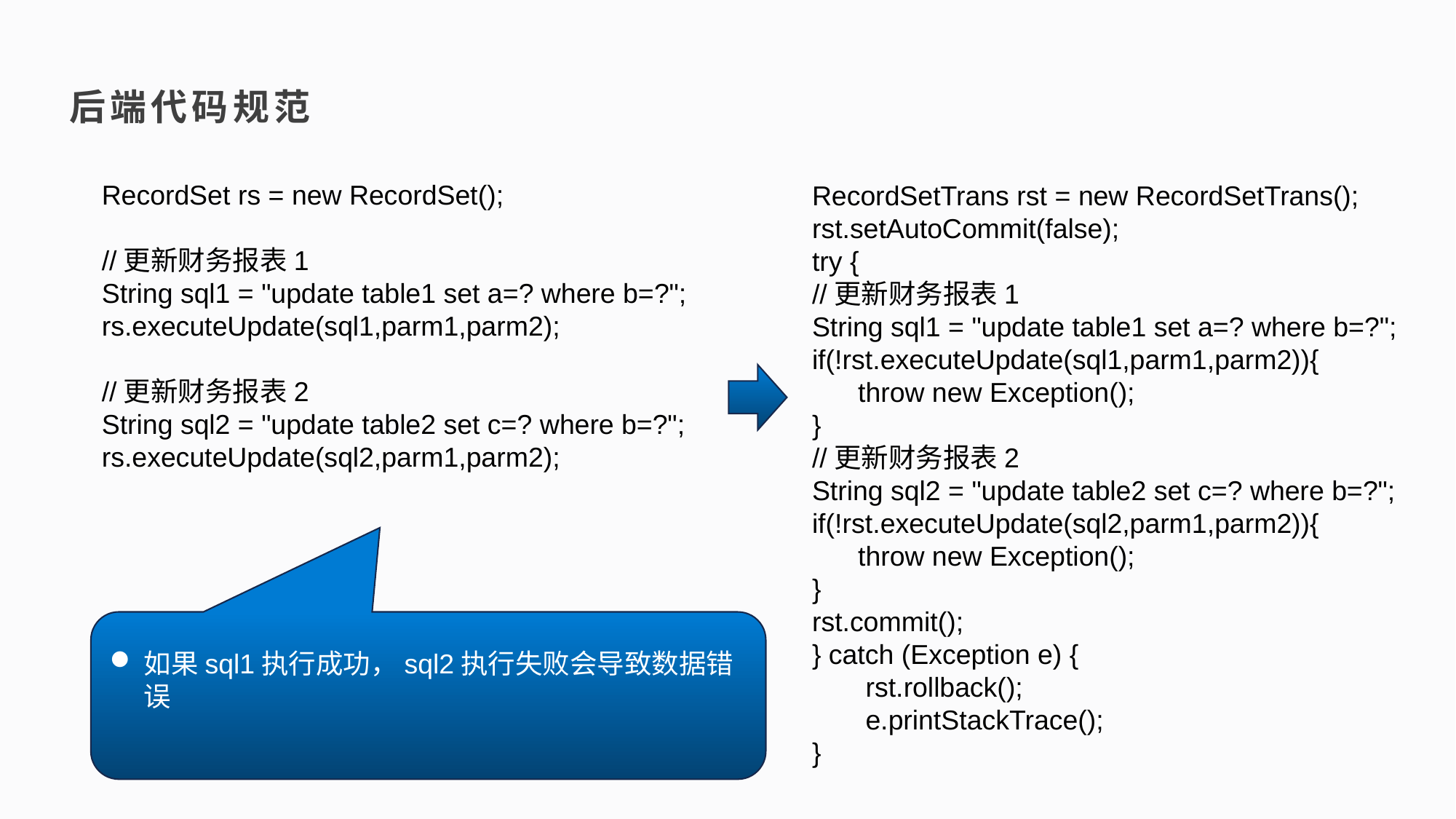

后端代码规范
RecordSet rs = new RecordSet();

//更新财务报表1
String sql1 = "update table1 set a=? where b=?";
rs.executeUpdate(sql1,parm1,parm2);

//更新财务报表2
String sql2 = "update table2 set c=? where b=?";
rs.executeUpdate(sql2,parm1,parm2);
RecordSetTrans rst = new RecordSetTrans();
rst.setAutoCommit(false);
try {
//更新财务报表1
String sql1 = "update table1 set a=? where b=?";
if(!rst.executeUpdate(sql1,parm1,parm2)){
      throw new Exception();
}
//更新财务报表2
String sql2 = "update table2 set c=? where b=?";
if(!rst.executeUpdate(sql2,parm1,parm2)){
      throw new Exception();
}
rst.commit();
} catch (Exception e) {
       rst.rollback();
       e.printStackTrace();
}

如果sql1执行成功，sql2执行失败会导致数据错误